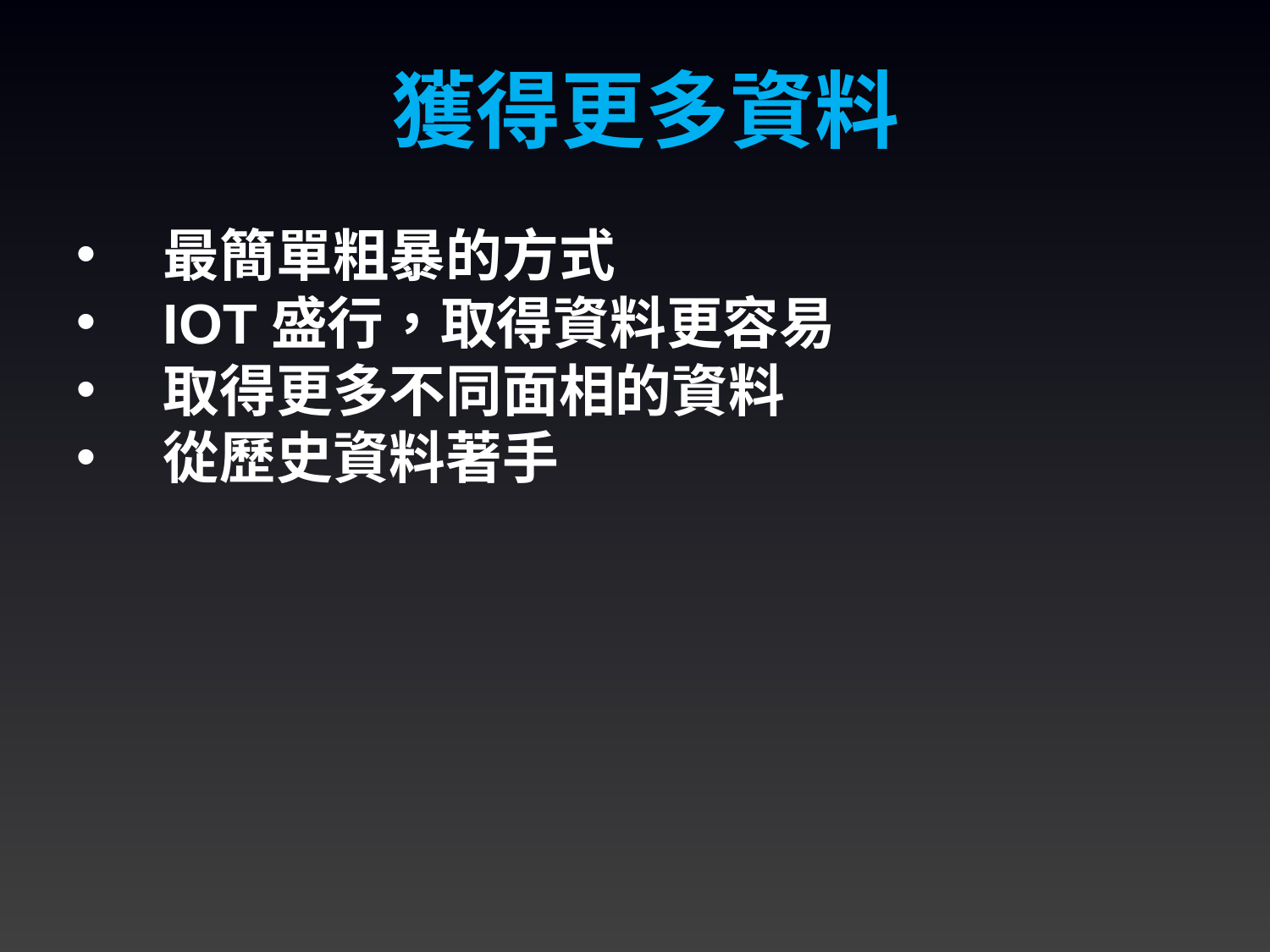

獲得更多資料
最簡單粗暴的方式
IOT盛行，取得資料更容易
取得更多不同面相的資料
從歷史資料著手